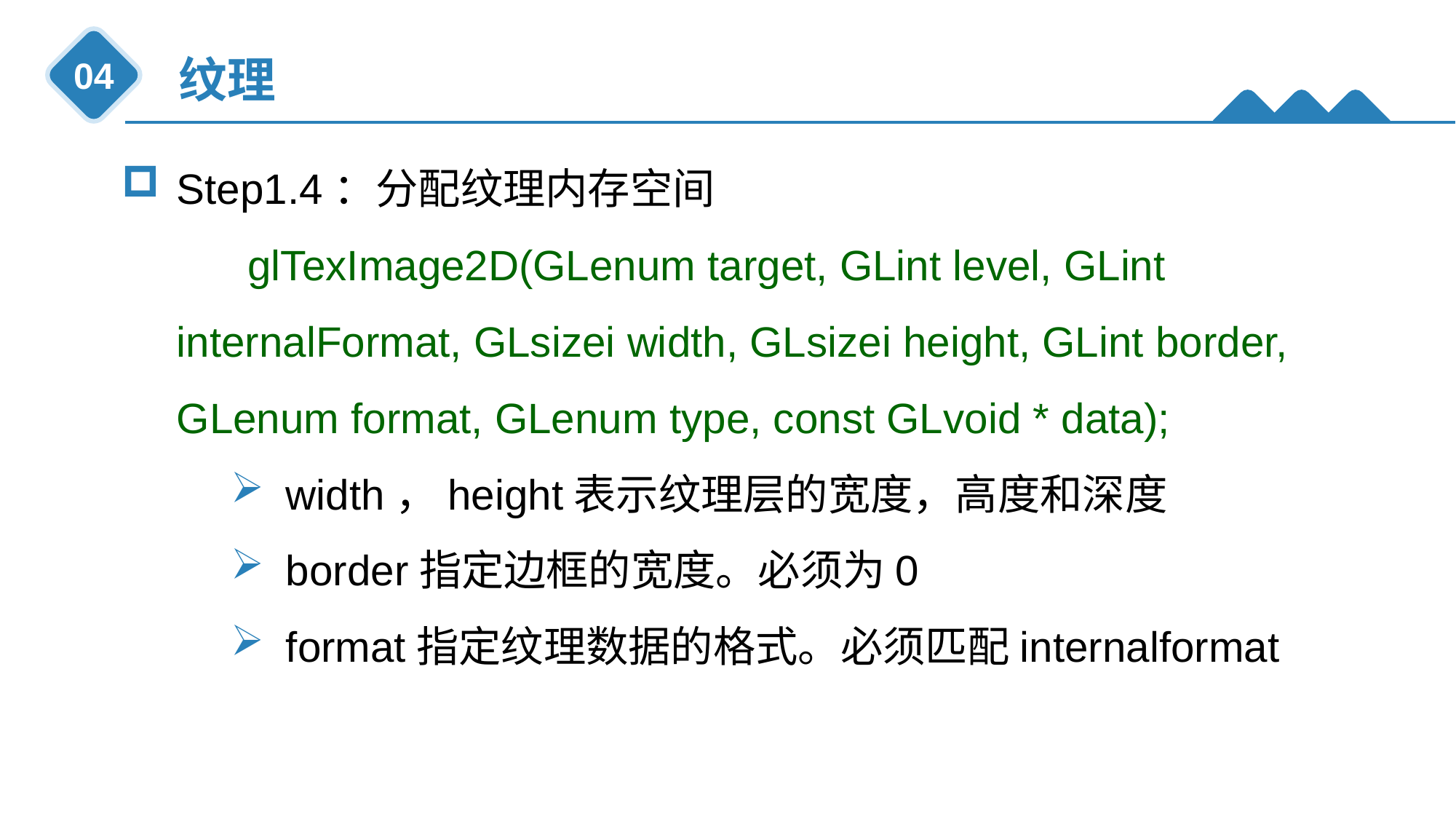

纹理
04

Step1.4：分配纹理内存空间
      glTexImage2D(GLenum target, GLint level, GLint internalFormat, GLsizei width, GLsizei height, GLint border, GLenum format, GLenum type, const GLvoid * data);
width，height表示纹理层的宽度，高度和深度
border指定边框的宽度。必须为0
format指定纹理数据的格式。必须匹配internalformat